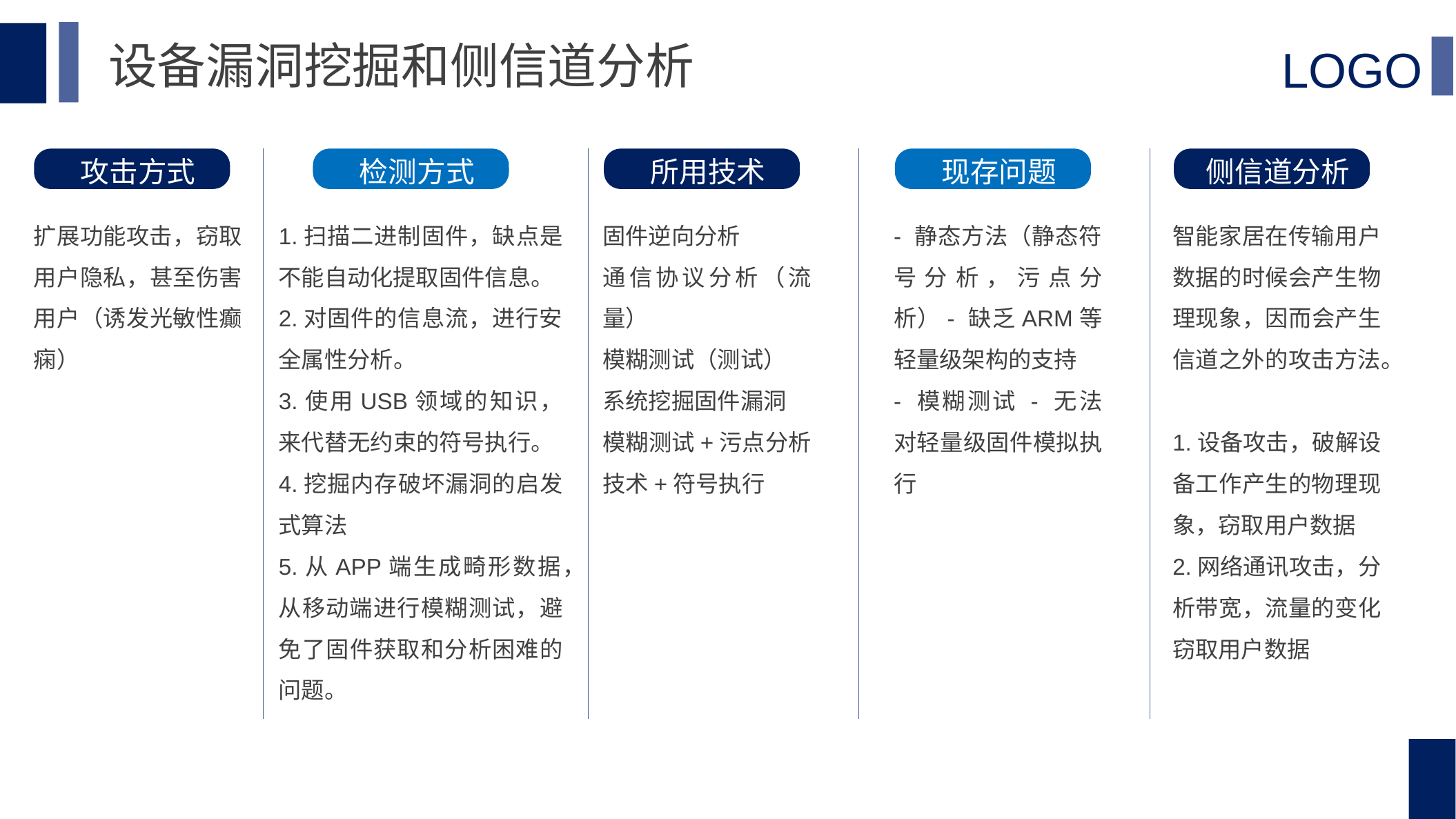

设备漏洞挖掘和侧信道分析

攻击方式

检测方式

所用技术

现存问题

侧信道分析
扩展功能攻击，窃取用户隐私，甚至伤害用户（诱发光敏性癫痫）

固件逆向分析
通信协议分析（流量）
模糊测试（测试）
系统挖掘固件漏洞
模糊测试+污点分析技术+符号执行
- 静态方法（静态符号分析，污点分析）- 缺乏ARM等轻量级架构的支持
- 模糊测试 - 无法对轻量级固件模拟执行
智能家居在传输用户数据的时候会产生物理现象，因而会产生信道之外的攻击方法。

1.设备攻击，破解设备工作产生的物理现象，窃取用户数据
2.网络通讯攻击，分析带宽，流量的变化窃取用户数据
1.扫描二进制固件，缺点是不能自动化提取固件信息。
2.对固件的信息流，进行安全属性分析。
3.使用USB领域的知识，来代替无约束的符号执行。
4.挖掘内存破坏漏洞的启发式算法
5.从APP端生成畸形数据，从移动端进行模糊测试，避免了固件获取和分析困难的问题。